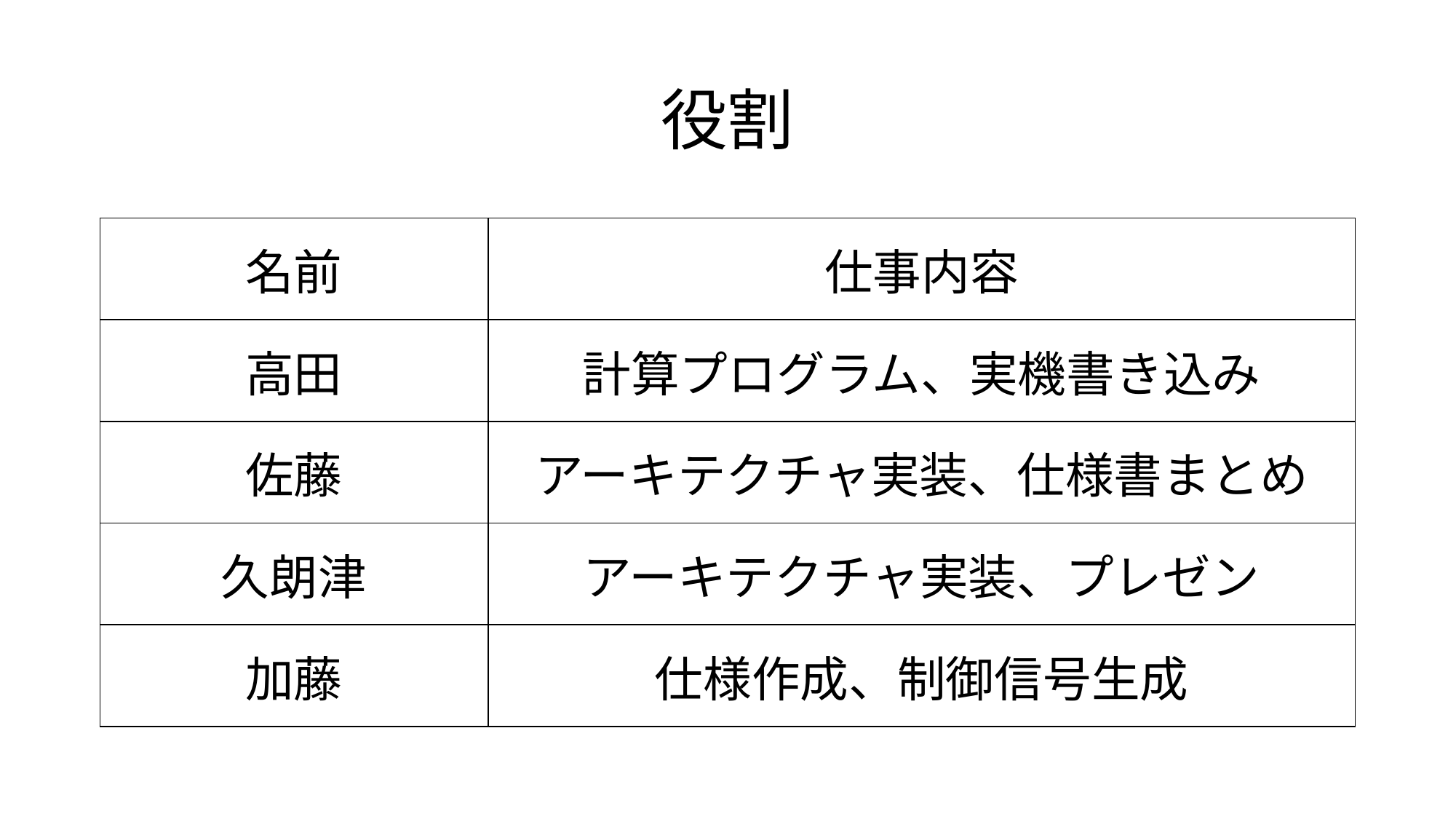

# 役割
| 名前 | 仕事内容 |
| --- | --- |
| 高田 | 計算プログラム、実機書き込み |
| 佐藤 | アーキテクチャ実装、仕様書まとめ |
| 久朗津 | アーキテクチャ実装、プレゼン |
| 加藤 | 仕様作成、制御信号生成 |